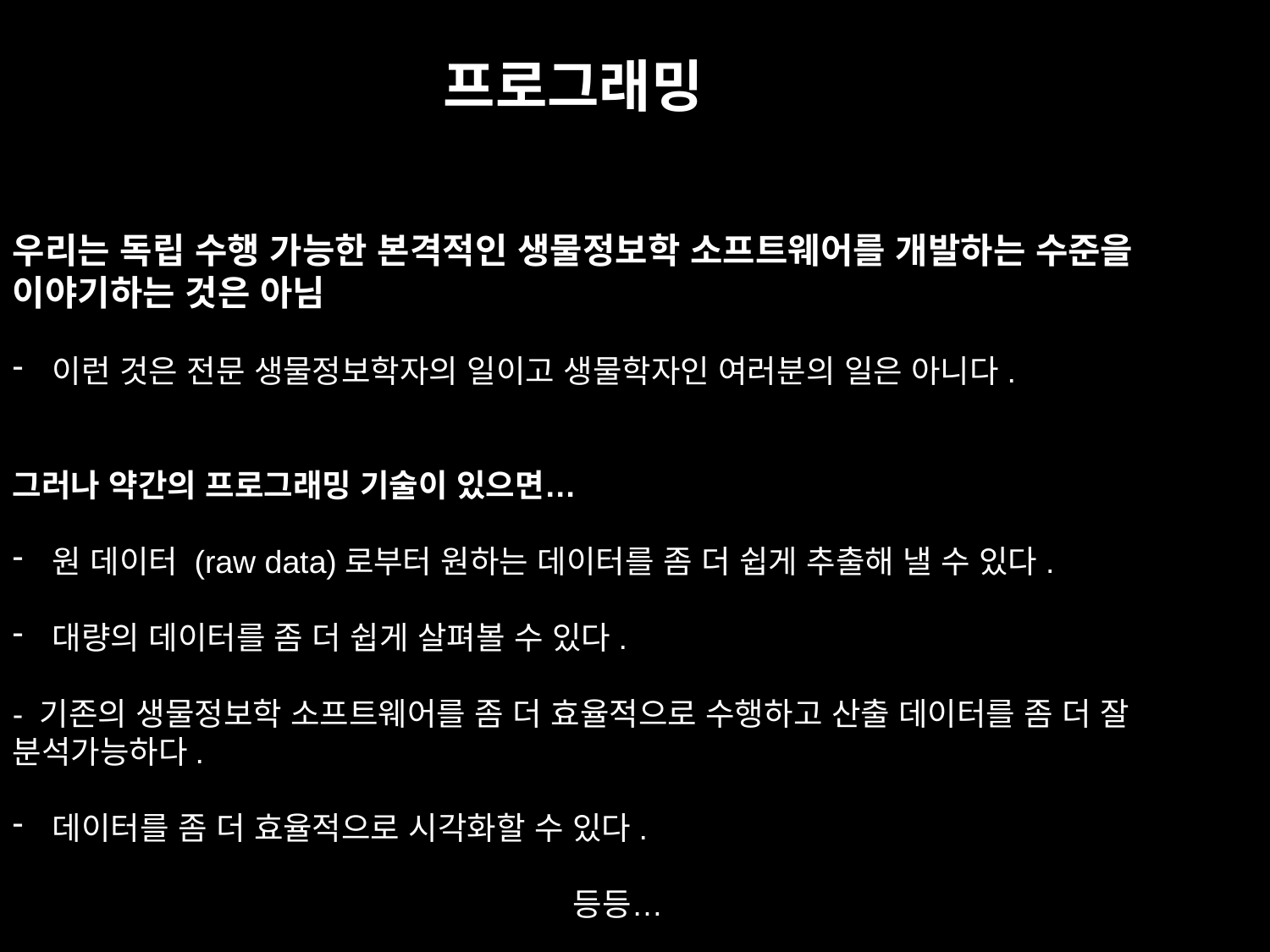

프로그래밍
우리는 독립 수행 가능한 본격적인 생물정보학 소프트웨어를 개발하는 수준을
이야기하는 것은 아님

이런 것은 전문 생물정보학자의 일이고 생물학자인 여러분의 일은 아니다.

그러나 약간의 프로그래밍 기술이 있으면…

원 데이터 (raw data)로부터 원하는 데이터를 좀 더 쉽게 추출해 낼 수 있다.

대량의 데이터를 좀 더 쉽게 살펴볼 수 있다.

- 기존의 생물정보학 소프트웨어를 좀 더 효율적으로 수행하고 산출 데이터를 좀 더 잘 분석가능하다.

데이터를 좀 더 효율적으로 시각화할 수 있다.

등등…